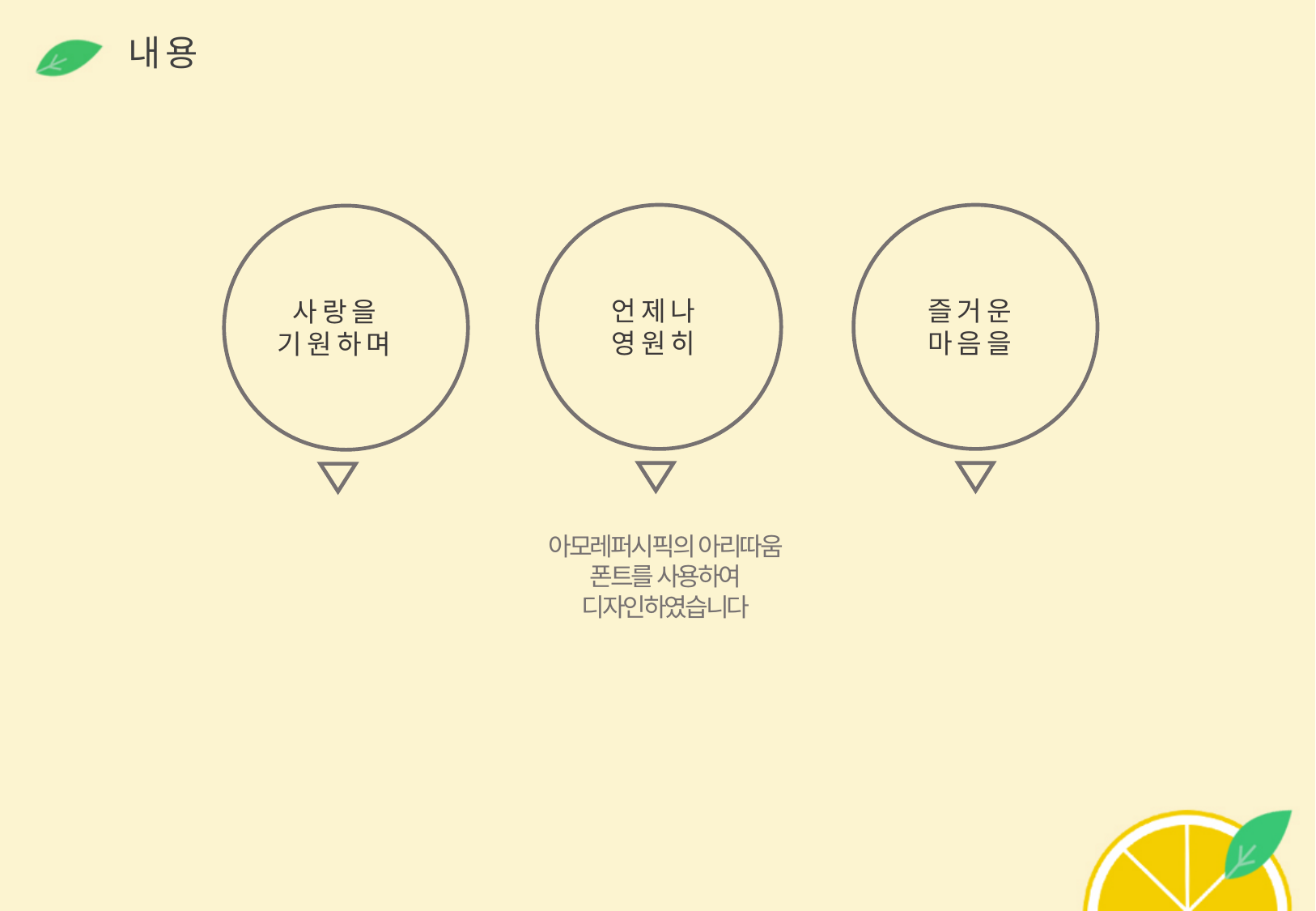

내 용

즐거운
마음을
언제나
영원히
사랑을
기원하며

아모레퍼시픽의 아리따움
폰트를 사용하여
디자인하였습니다